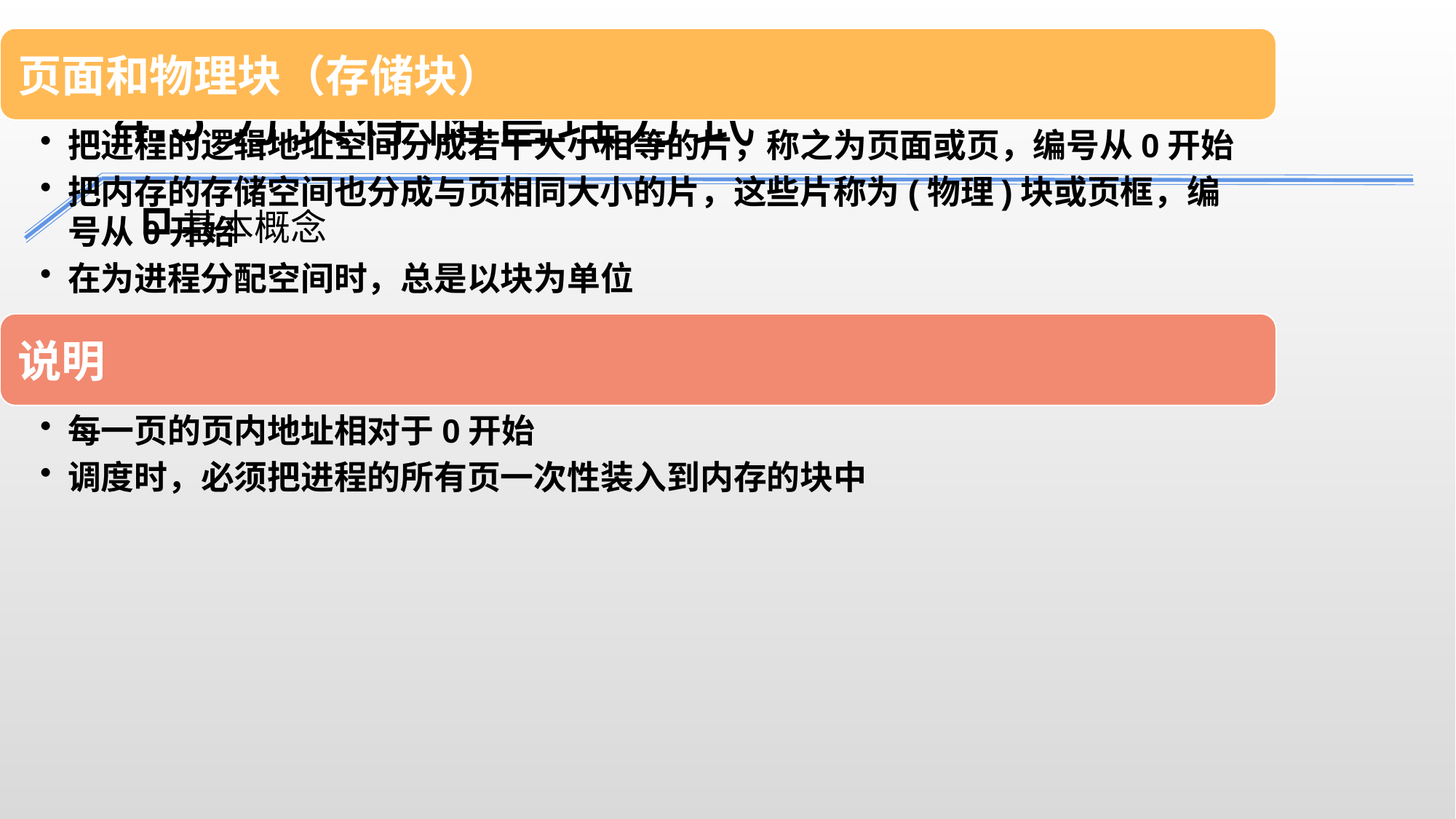

4.5分页存储管理方式
基本概念
页面和物理块（存储块）
把进程的逻辑地址空间分成若干大小相等的片，称之为页面或页，编号从0开始
把内存的存储空间也分成与页相同大小的片，这些片称为(物理)块或页框，编号从0开始
在为进程分配空间时，总是以块为单位
说明
每一页的页内地址相对于0开始
调度时，必须把进程的所有页一次性装入到内存的块中